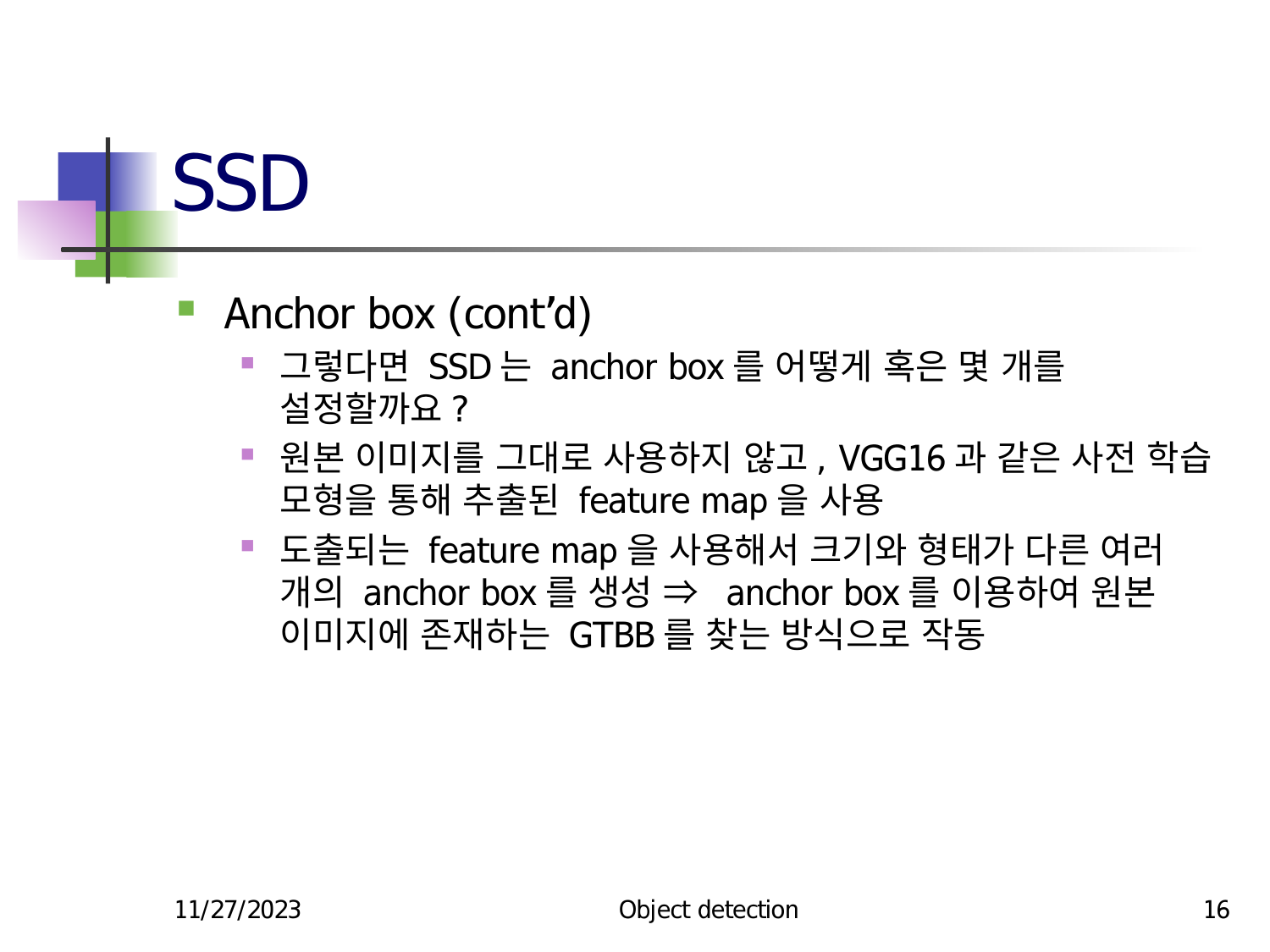

# SSD
Anchor box (cont’d)
그렇다면 SSD는 anchor box를 어떻게 혹은 몇 개를 설정할까요?
원본 이미지를 그대로 사용하지 않고, VGG16과 같은 사전 학습 모형을 통해 추출된 feature map을 사용
도출되는 feature map을 사용해서 크기와 형태가 다른 여러 개의 anchor box를 생성 ⇒  anchor box를 이용하여 원본 이미지에 존재하는 GTBB를 찾는 방식으로 작동
11/27/2023
Object detection
16